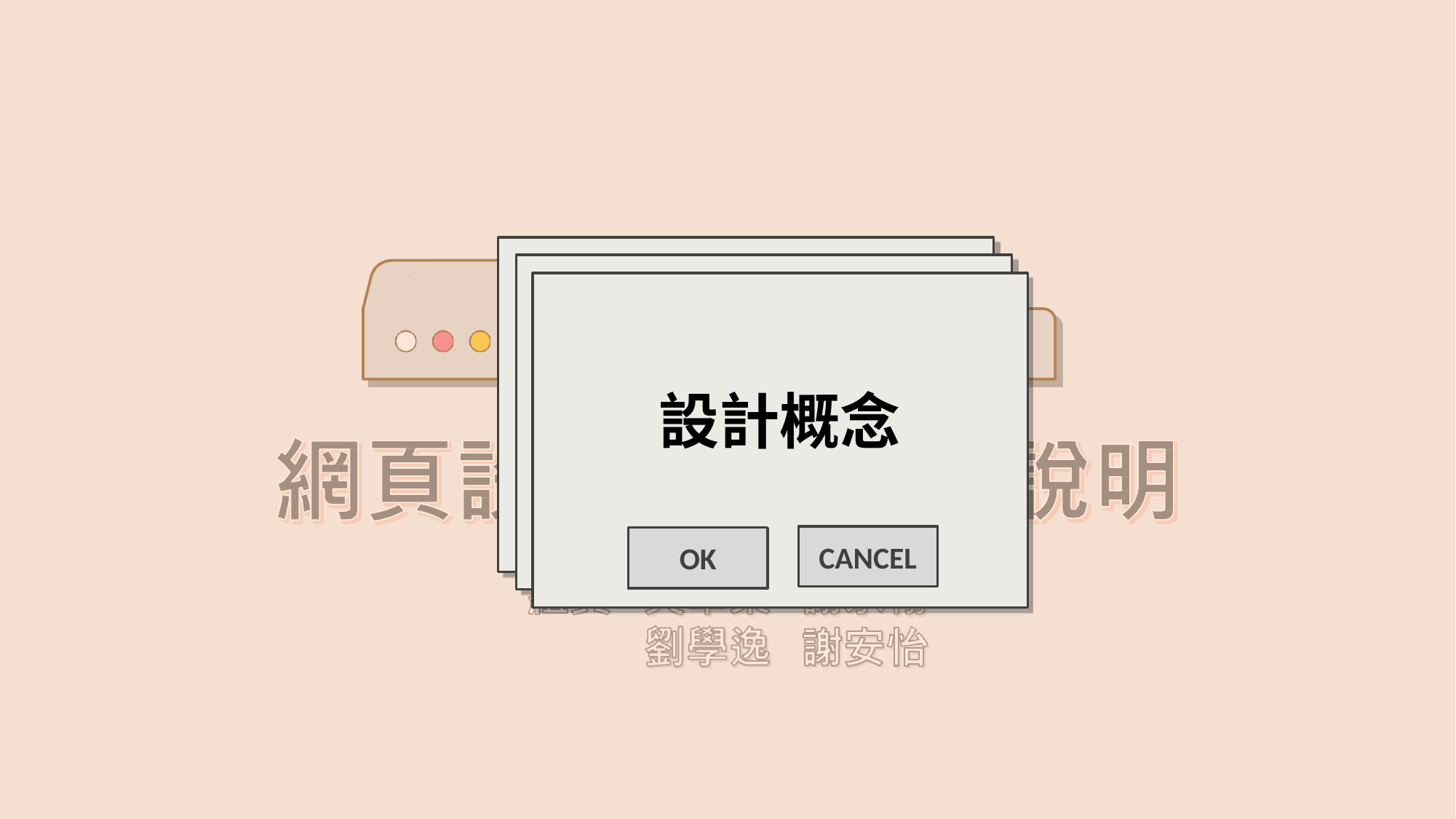

設計概念
CANCEL
OK

設計概念
CANCEL
OK

設計概念
CANCEL
OK

ＢＵＤＤＹ-INFO

OK